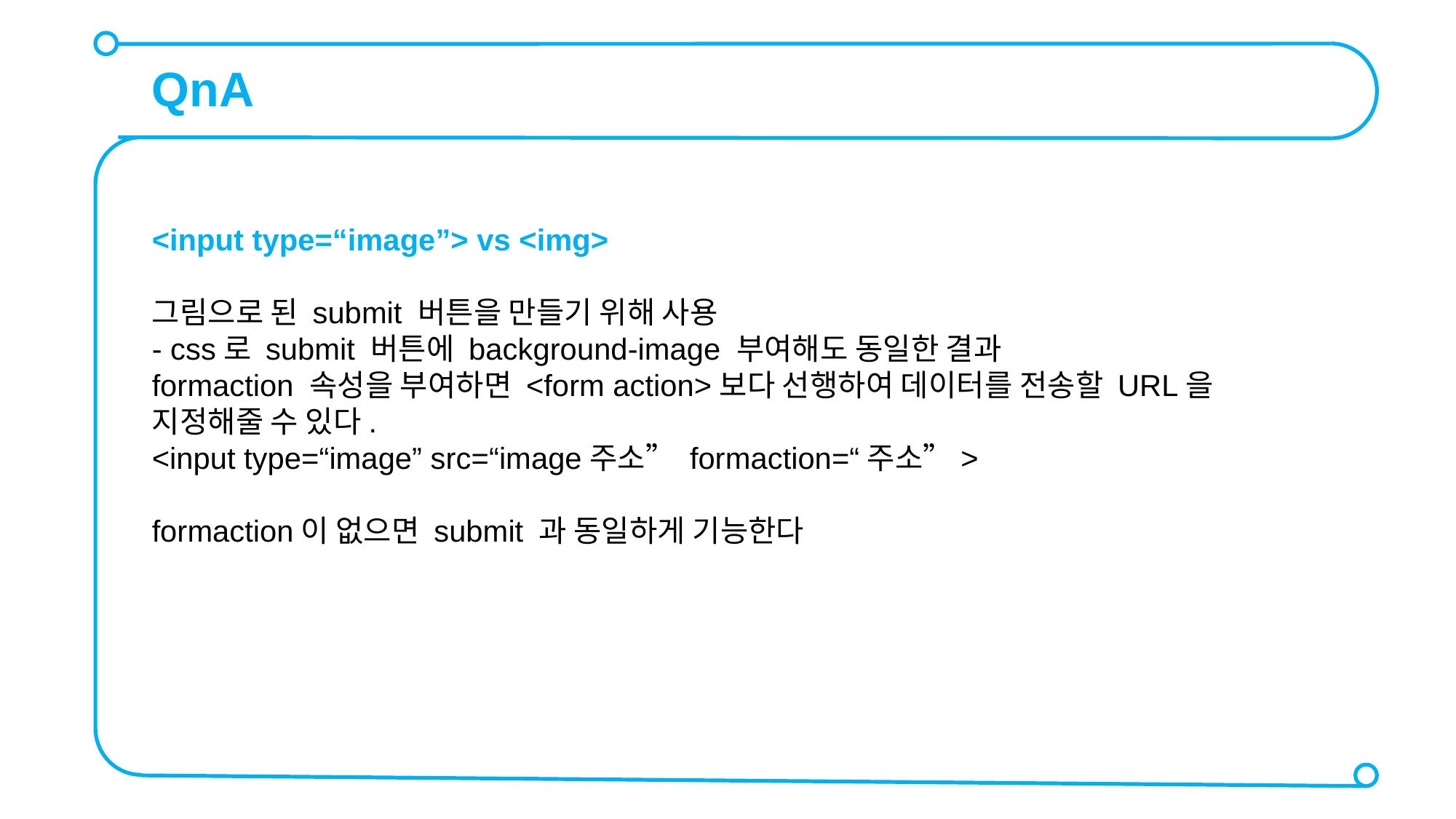

QnA

<input type=“image”> vs <img>

그림으로 된 submit 버튼을 만들기 위해 사용
- css로 submit 버튼에 background-image 부여해도 동일한 결과
formaction 속성을 부여하면 <form action>보다 선행하여 데이터를 전송할 URL을 지정해줄 수 있다.
<input type=“image” src=“image주소” formaction=“주소”>

formaction이 없으면 submit 과 동일하게 기능한다